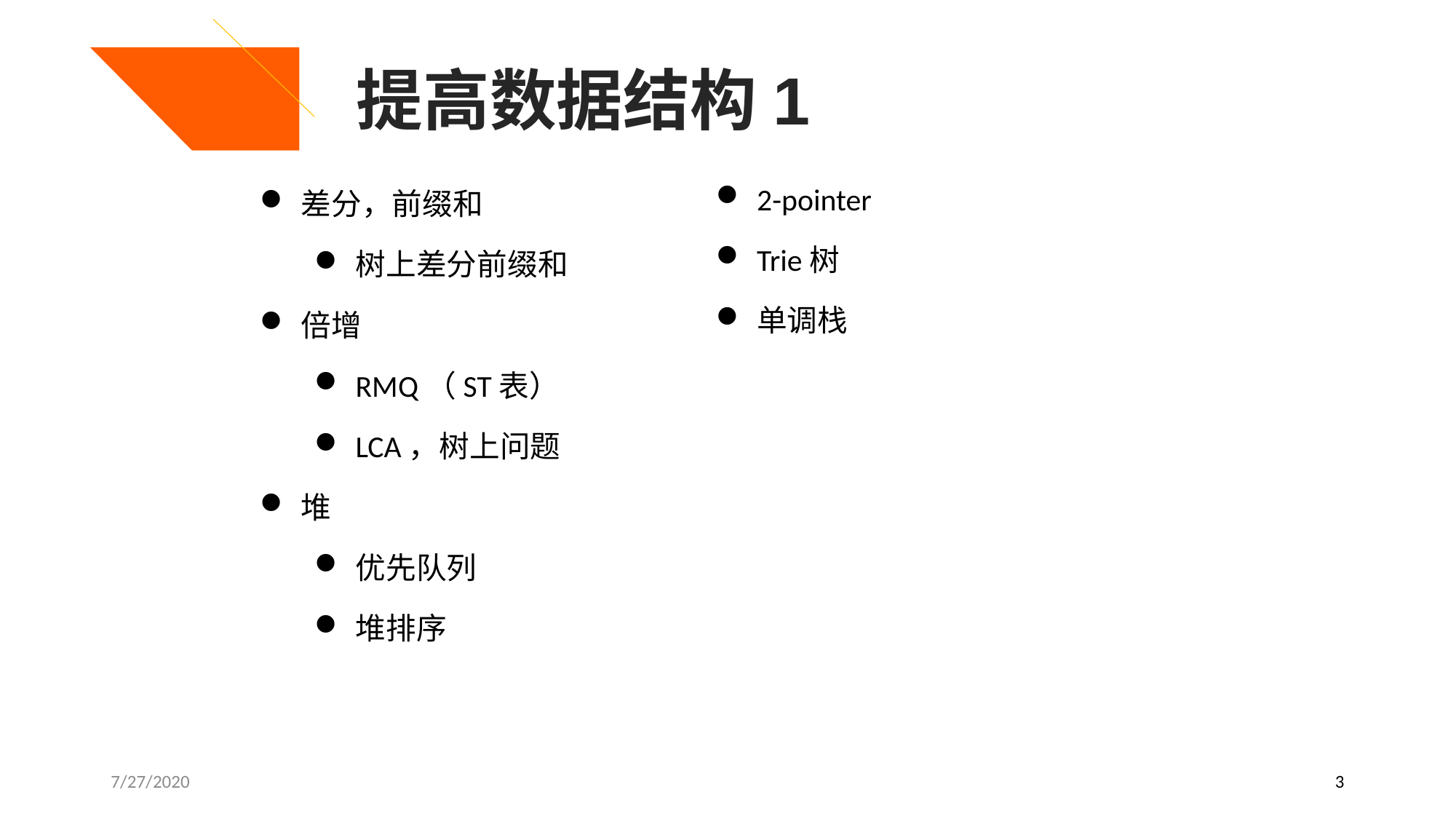

提高数据结构1
2-pointer
Trie树
单调栈
差分，前缀和
树上差分前缀和
倍增
RMQ（ST表）
LCA，树上问题
堆
优先队列
堆排序
7/27/2020
3